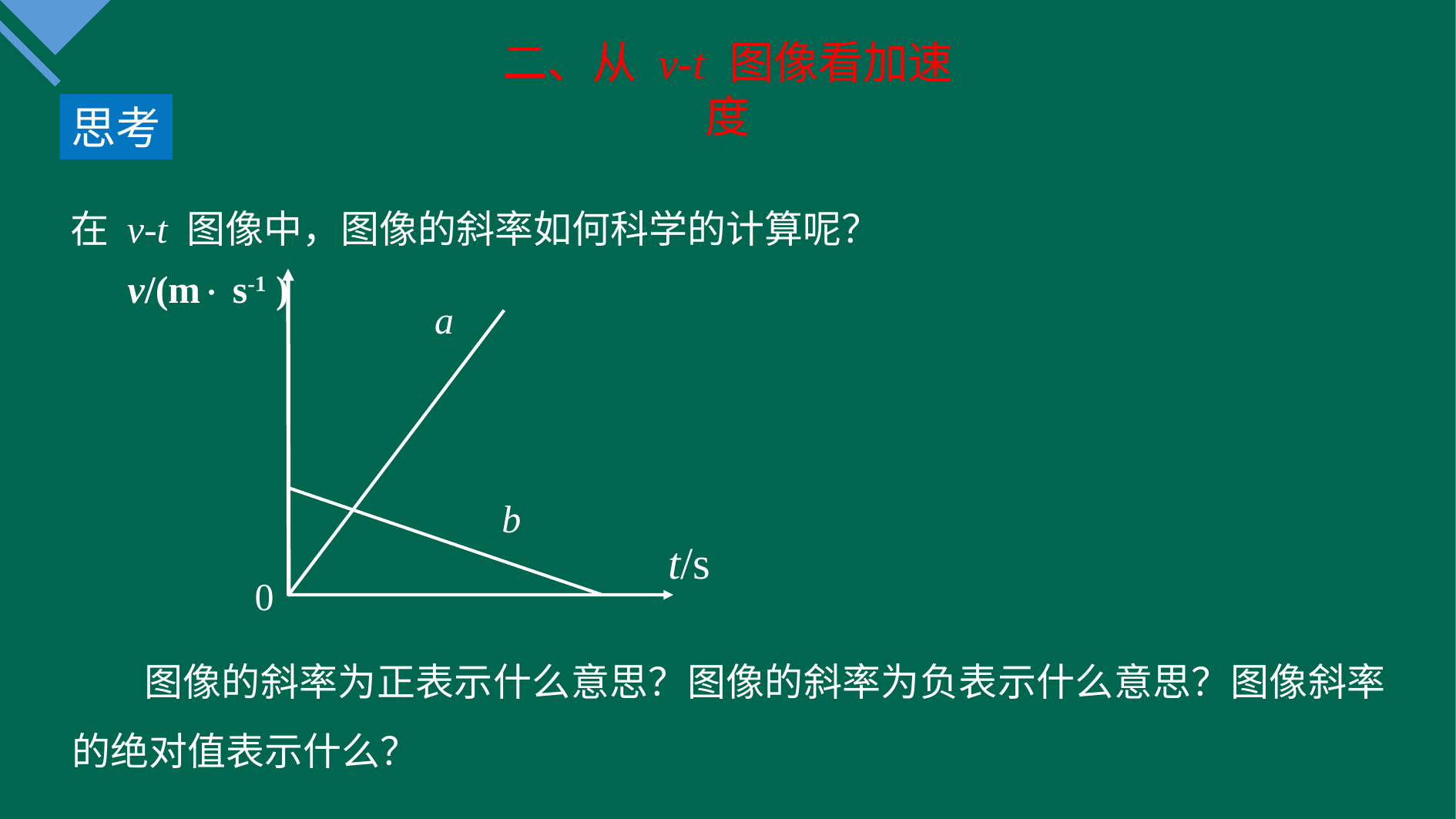

二、从 v-t 图像看加速度
思考
在 v-t 图像中，图像的斜率如何科学的计算呢？
v/(m⋅ s-1 )

a

b
t/s

0
       图像的斜率为正表示什么意思？图像的斜率为负表示什么意思？图像斜率的绝对值表示什么？